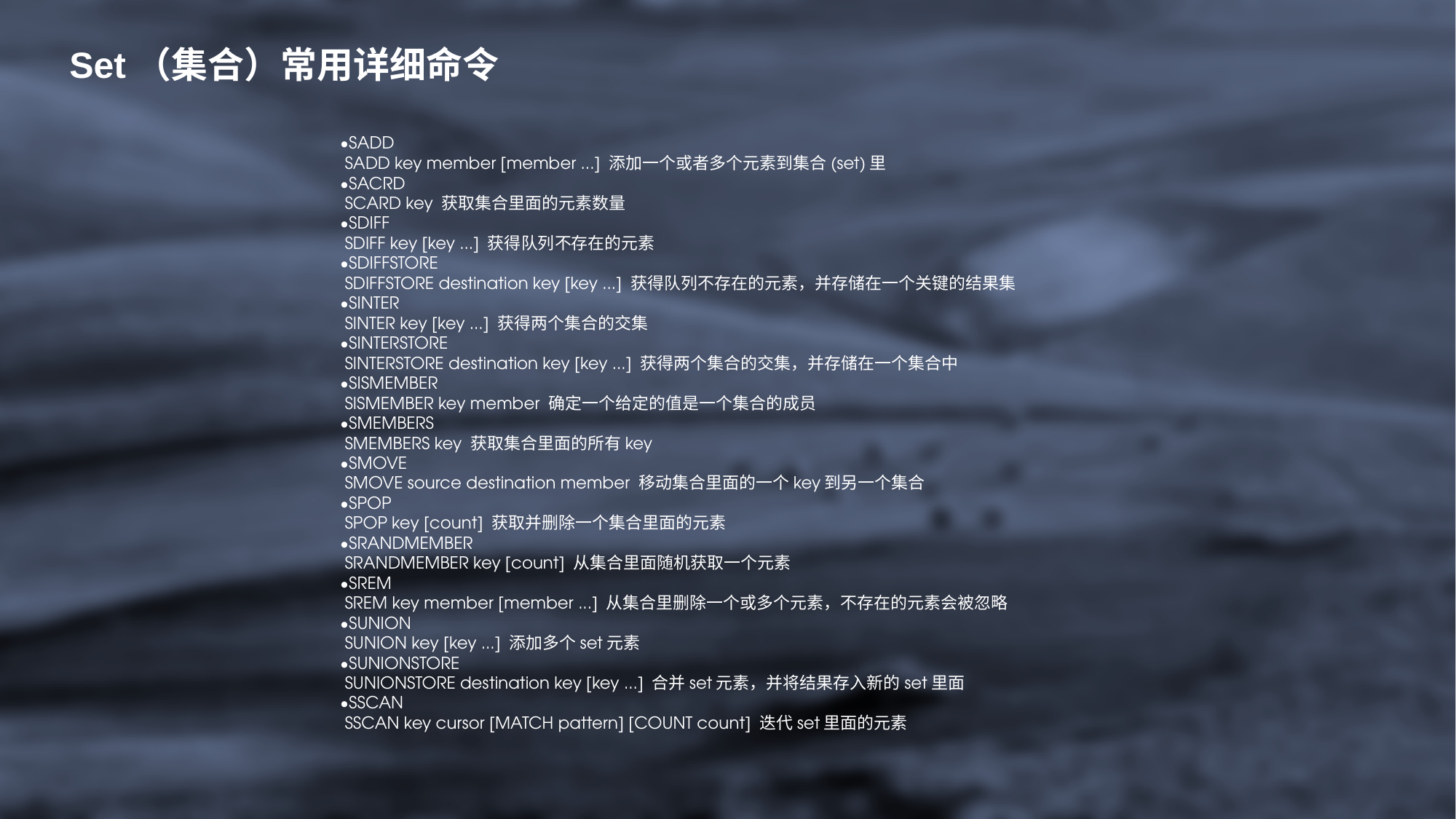

Set（集合）常用详细命令
•SADD
 SADD key member [member ...] 添加一个或者多个元素到集合(set)里
•SACRD
 SCARD key 获取集合里面的元素数量
•SDIFF
 SDIFF key [key ...] 获得队列不存在的元素
•SDIFFSTORE
 SDIFFSTORE destination key [key ...] 获得队列不存在的元素，并存储在一个关键的结果集
•SINTER
 SINTER key [key ...] 获得两个集合的交集
•SINTERSTORE
 SINTERSTORE destination key [key ...] 获得两个集合的交集，并存储在一个集合中
•SISMEMBER
 SISMEMBER key member 确定一个给定的值是一个集合的成员
•SMEMBERS
 SMEMBERS key 获取集合里面的所有key
•SMOVE
 SMOVE source destination member 移动集合里面的一个key到另一个集合
•SPOP
 SPOP key [count] 获取并删除一个集合里面的元素
•SRANDMEMBER
 SRANDMEMBER key [count] 从集合里面随机获取一个元素
•SREM
 SREM key member [member ...] 从集合里删除一个或多个元素，不存在的元素会被忽略
•SUNION
 SUNION key [key ...] 添加多个set元素
•SUNIONSTORE
 SUNIONSTORE destination key [key ...] 合并set元素，并将结果存入新的set里面
•SSCAN
 SSCAN key cursor [MATCH pattern] [COUNT count] 迭代set里面的元素